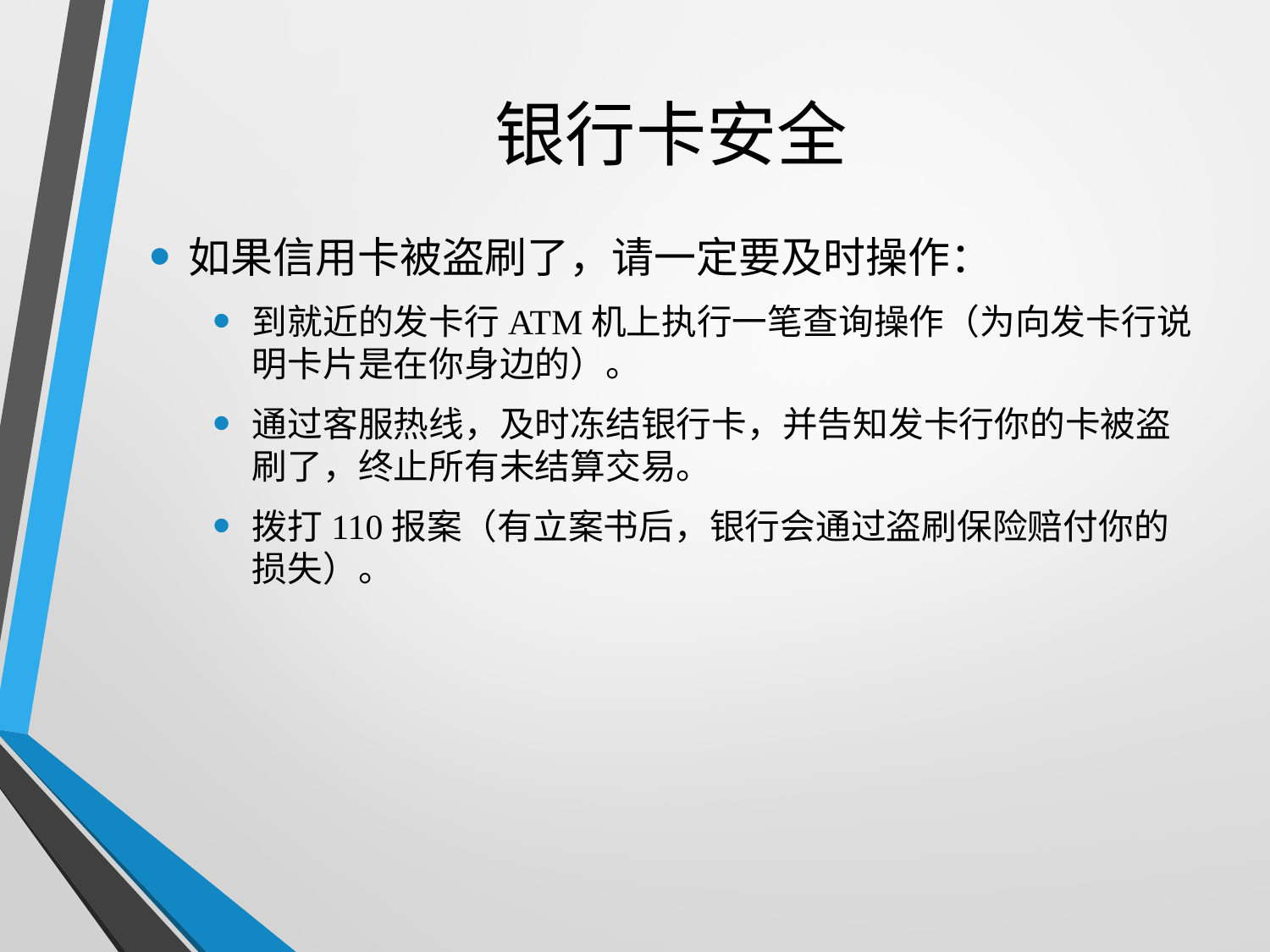

# 银行卡安全
如果信用卡被盗刷了，请一定要及时操作：
到就近的发卡行ATM机上执行一笔查询操作（为向发卡行说明卡片是在你身边的）。
通过客服热线，及时冻结银行卡，并告知发卡行你的卡被盗刷了，终止所有未结算交易。
拨打110报案（有立案书后，银行会通过盗刷保险赔付你的损失）。